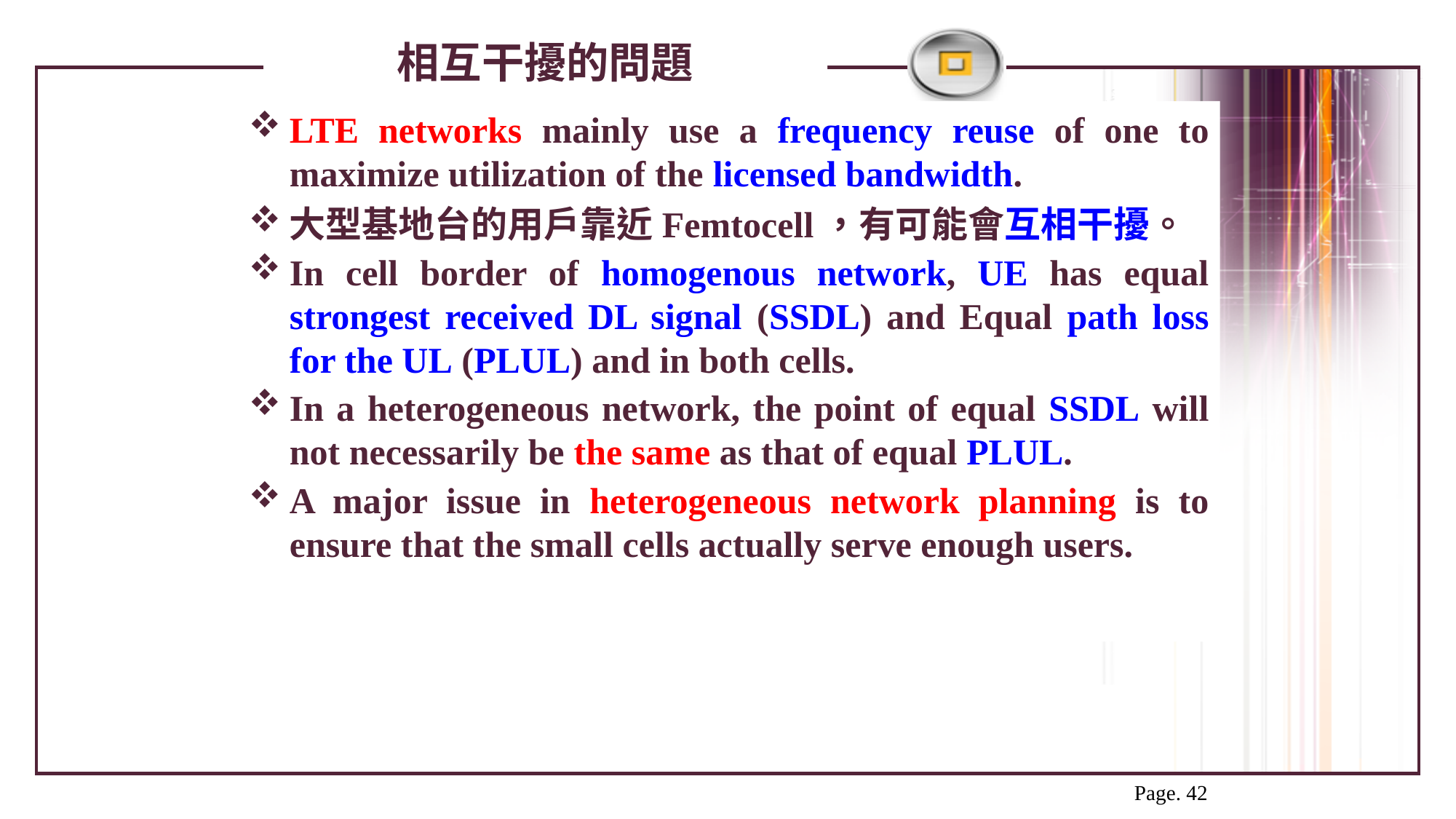

# 相互干擾的問題
相互干擾的問題
LTE networks mainly use a frequency reuse of one to maximize utilization of the licensed bandwidth.
大型基地台的用戶靠近Femtocell，有可能會互相干擾。
In cell border of homogenous network, UE has equal strongest received DL signal (SSDL) and Equal path loss for the UL (PLUL) and in both cells.
In a heterogeneous network, the point of equal SSDL will not necessarily be the same as that of equal PLUL.
A major issue in heterogeneous network planning is to ensure that the small cells actually serve enough users.

Page. 42